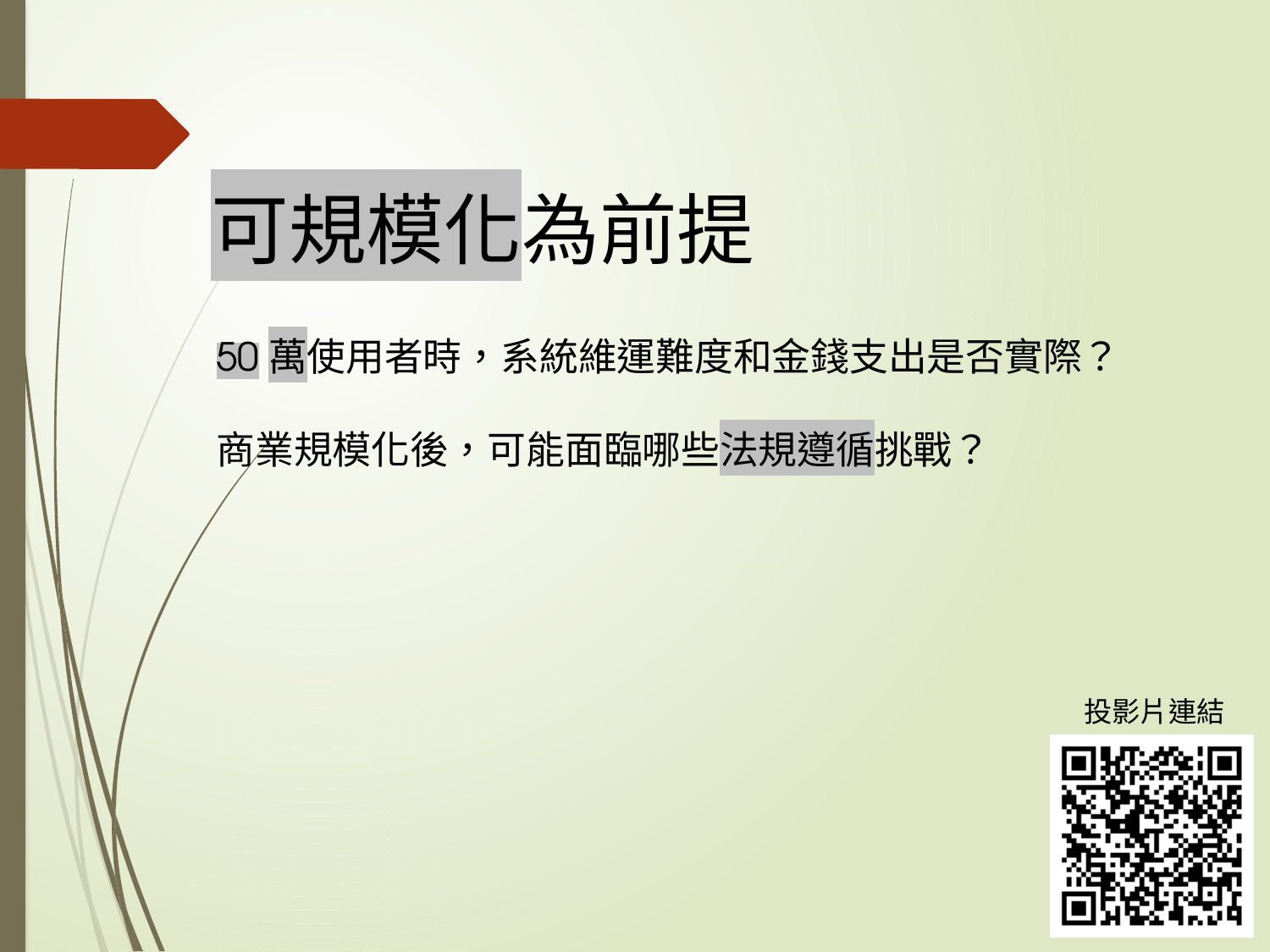

可規模化為前提
50萬使用者時，系統維運難度和金錢支出是否實際？

商業規模化後，可能面臨哪些法規遵循挑戰？